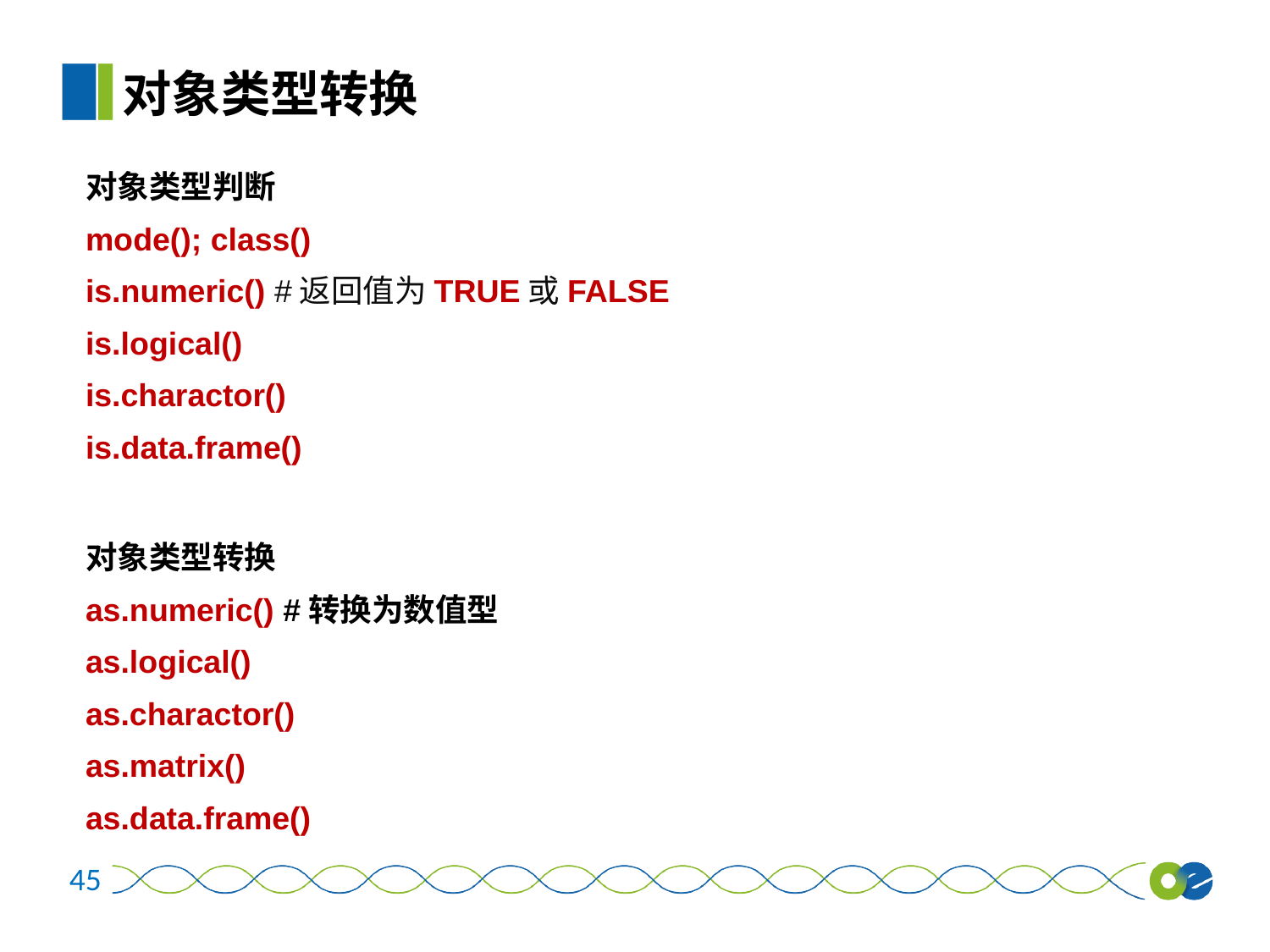

对象类型转换
对象类型判断
mode(); class()
is.numeric() #返回值为TRUE或FALSE
is.logical()
is.charactor()
is.data.frame()
对象类型转换
as.numeric() #转换为数值型
as.logical()
as.charactor()
as.matrix()
as.data.frame()
45